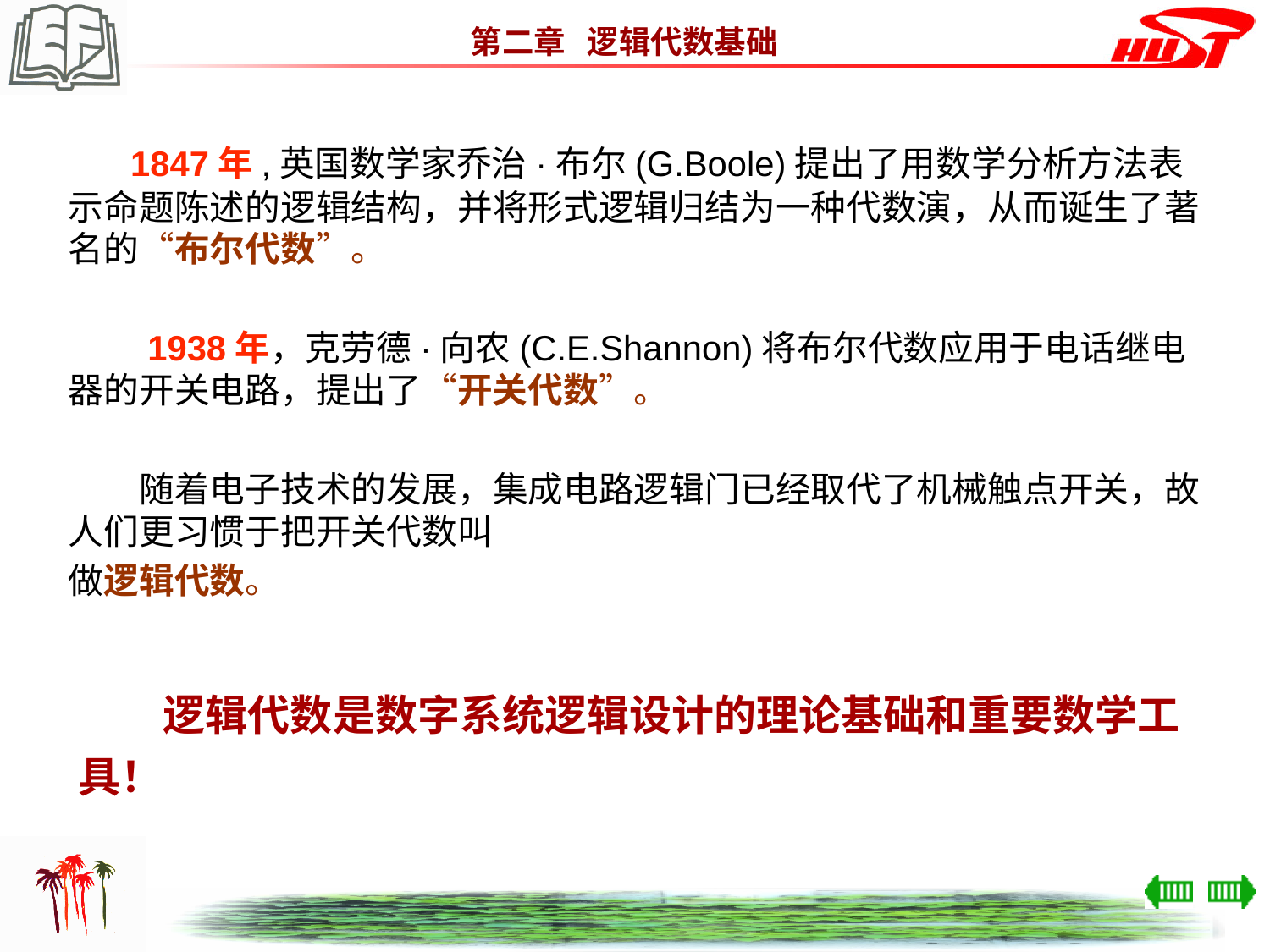

1847年,英国数学家乔治·布尔(G.Boole)提出了用数学分析方法表示命题陈述的逻辑结构，并将形式逻辑归结为一种代数演，从而诞生了著名的“布尔代数”。

　　1938年，克劳德·向农(C.E.Shannon)将布尔代数应用于电话继电器的开关电路，提出了“开关代数”。

　　随着电子技术的发展，集成电路逻辑门已经取代了机械触点开关，故人们更习惯于把开关代数叫
做逻辑代数。
　　逻辑代数是数字系统逻辑设计的理论基础和重要数学工
具！